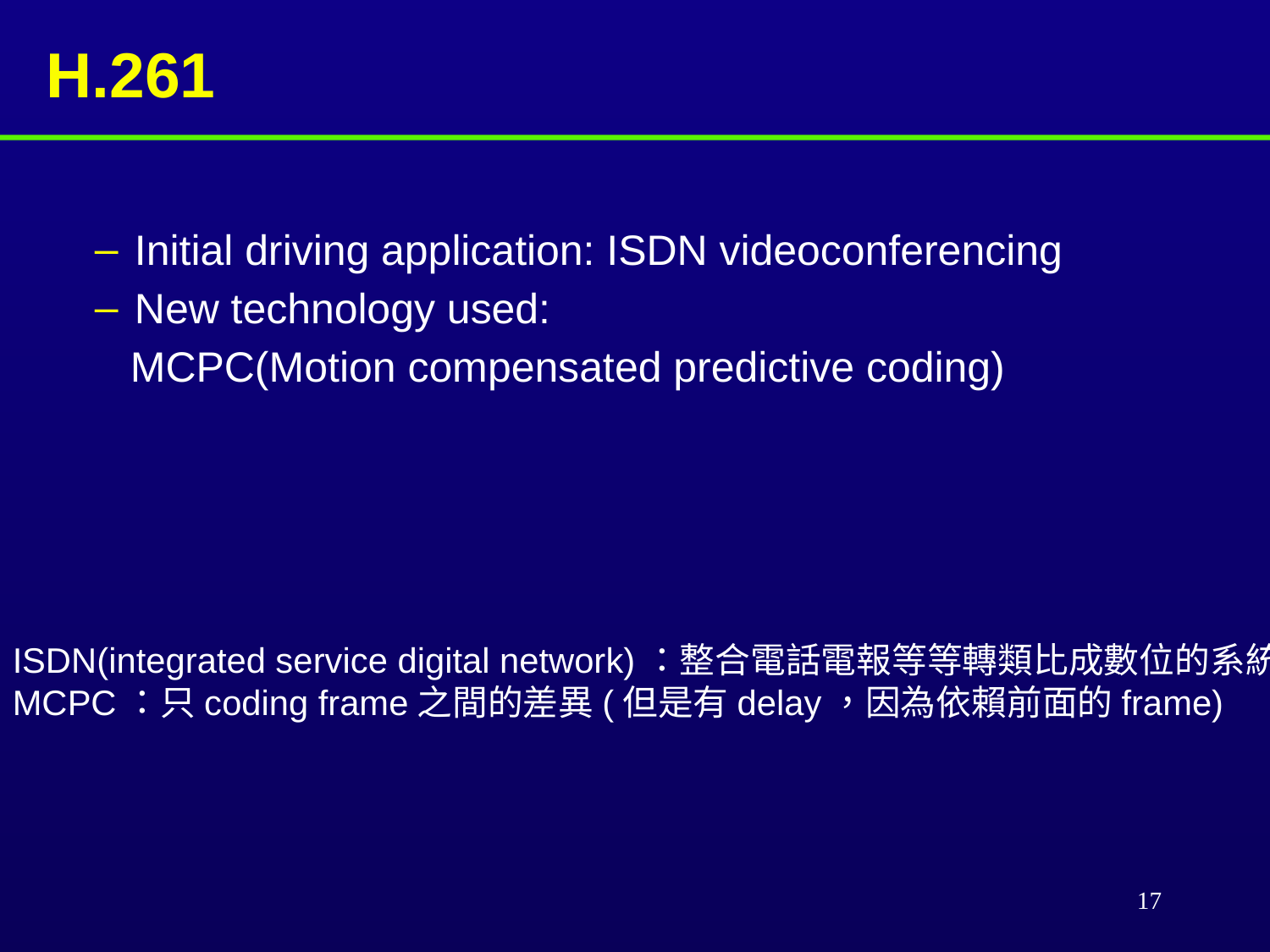

# H.261
Initial driving application: ISDN videoconferencing
New technology used:
   MCPC(Motion compensated predictive coding)
ISDN(integrated service digital network)：整合電話電報等等轉類比成數位的系統
MCPC：只coding frame之間的差異(但是有delay，因為依賴前面的frame)
17